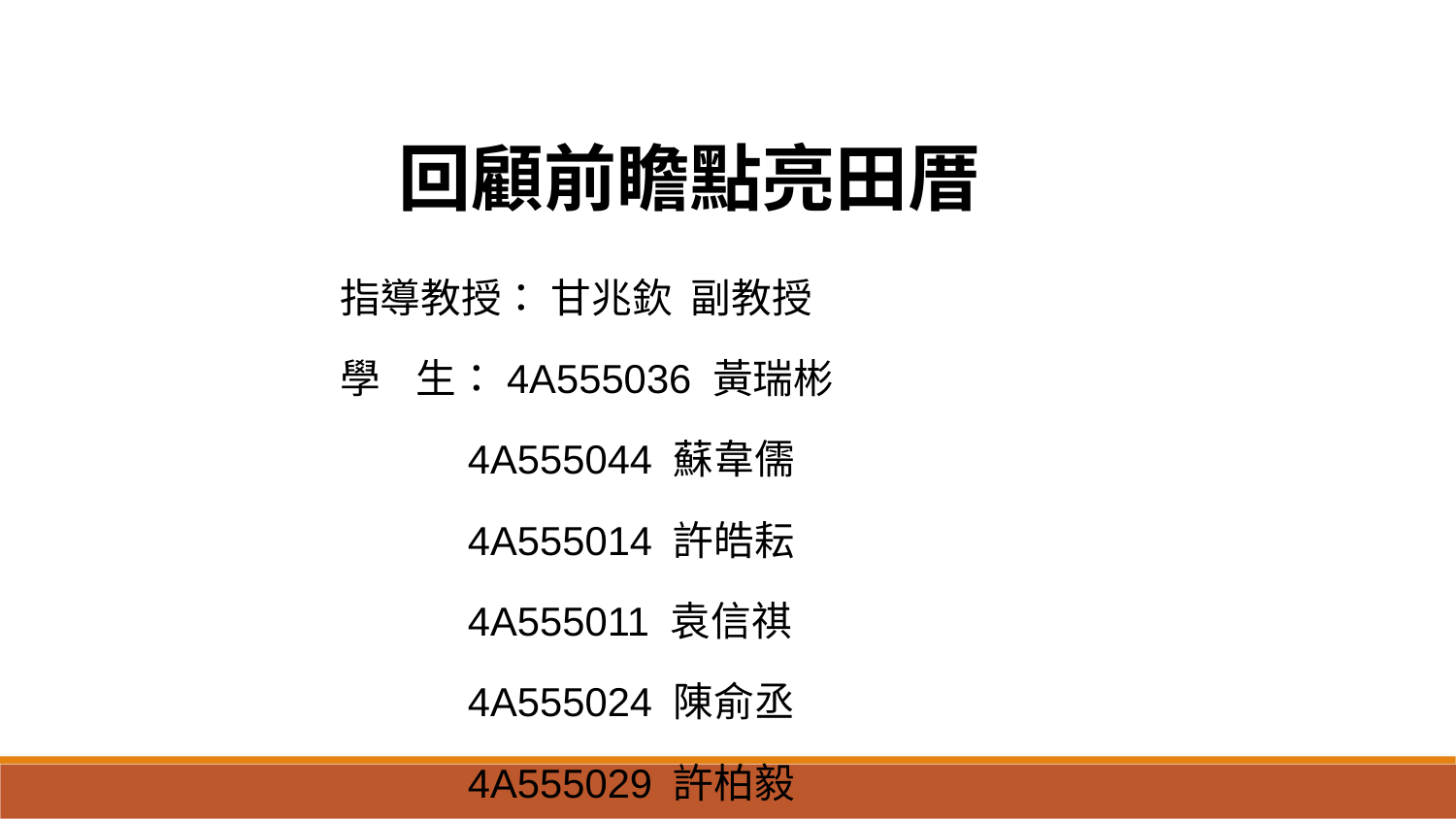

回顧前瞻點亮田厝
            指導教授： 甘兆欽  副教授
            學    生：4A555036 黃瑞彬
                      4A555044 蘇韋儒
                      4A555014 許皓耘
                      4A555011 袁信祺
                      4A555024 陳俞丞
                      4A555029 許柏毅